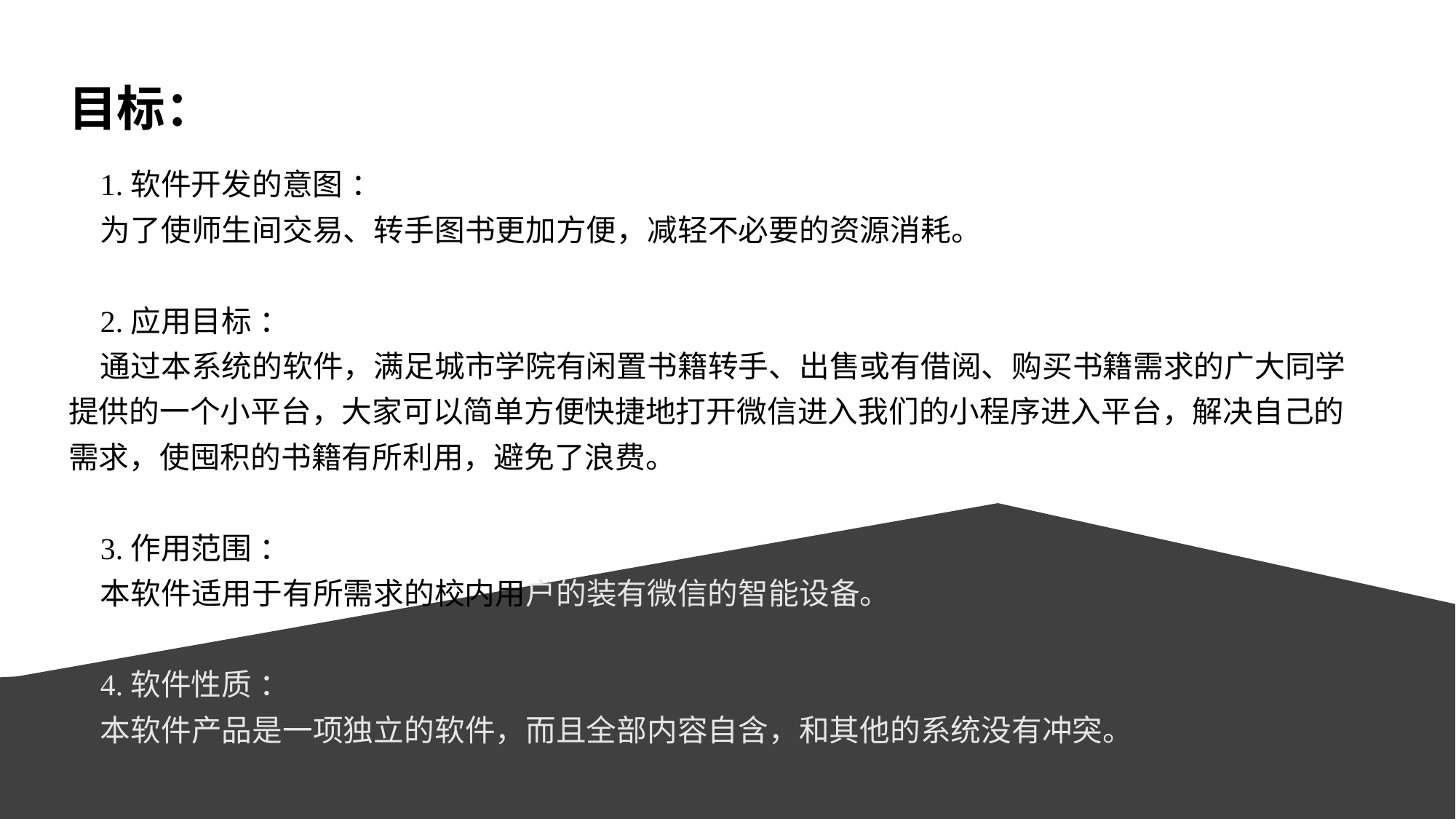

目标：
1.软件开发的意图 ：
为了使师生间交易、转手图书更加方便，减轻不必要的资源消耗。

2.应用目标 ：
通过本系统的软件，满足城市学院有闲置书籍转手、出售或有借阅、购买书籍需求的广大同学提供的一个小平台，大家可以简单方便快捷地打开微信进入我们的小程序进入平台，解决自己的需求，使囤积的书籍有所利用，避免了浪费。

3.作用范围 ：
本软件适用于有所需求的校内用户的装有微信的智能设备。

4.软件性质 ：
本软件产品是一项独立的软件，而且全部内容自含，和其他的系统没有冲突。